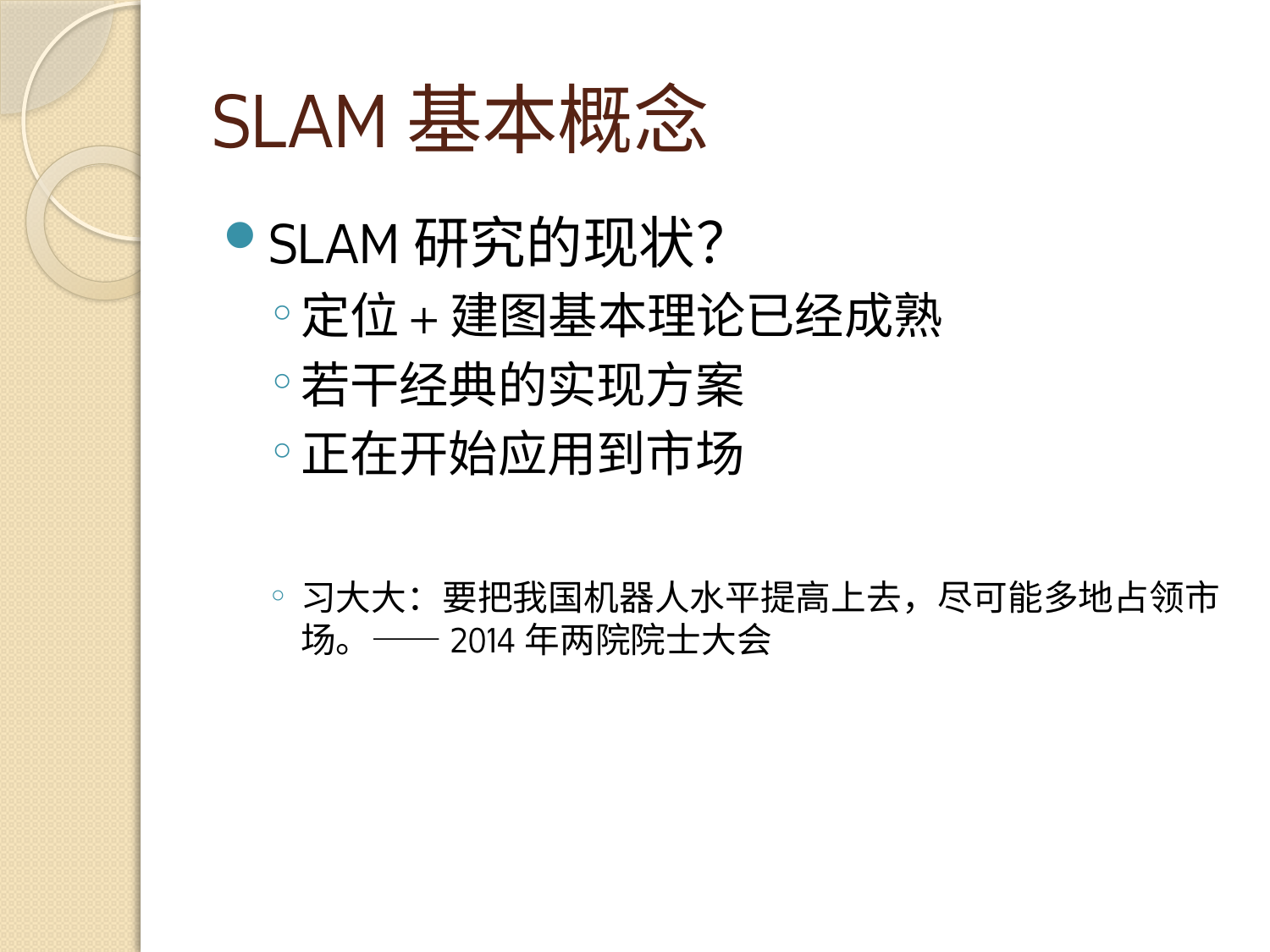

# SLAM基本概念
SLAM研究的现状？
定位+建图基本理论已经成熟
若干经典的实现方案
正在开始应用到市场

习大大：要把我国机器人水平提高上去，尽可能多地占领市场。——2014年两院院士大会